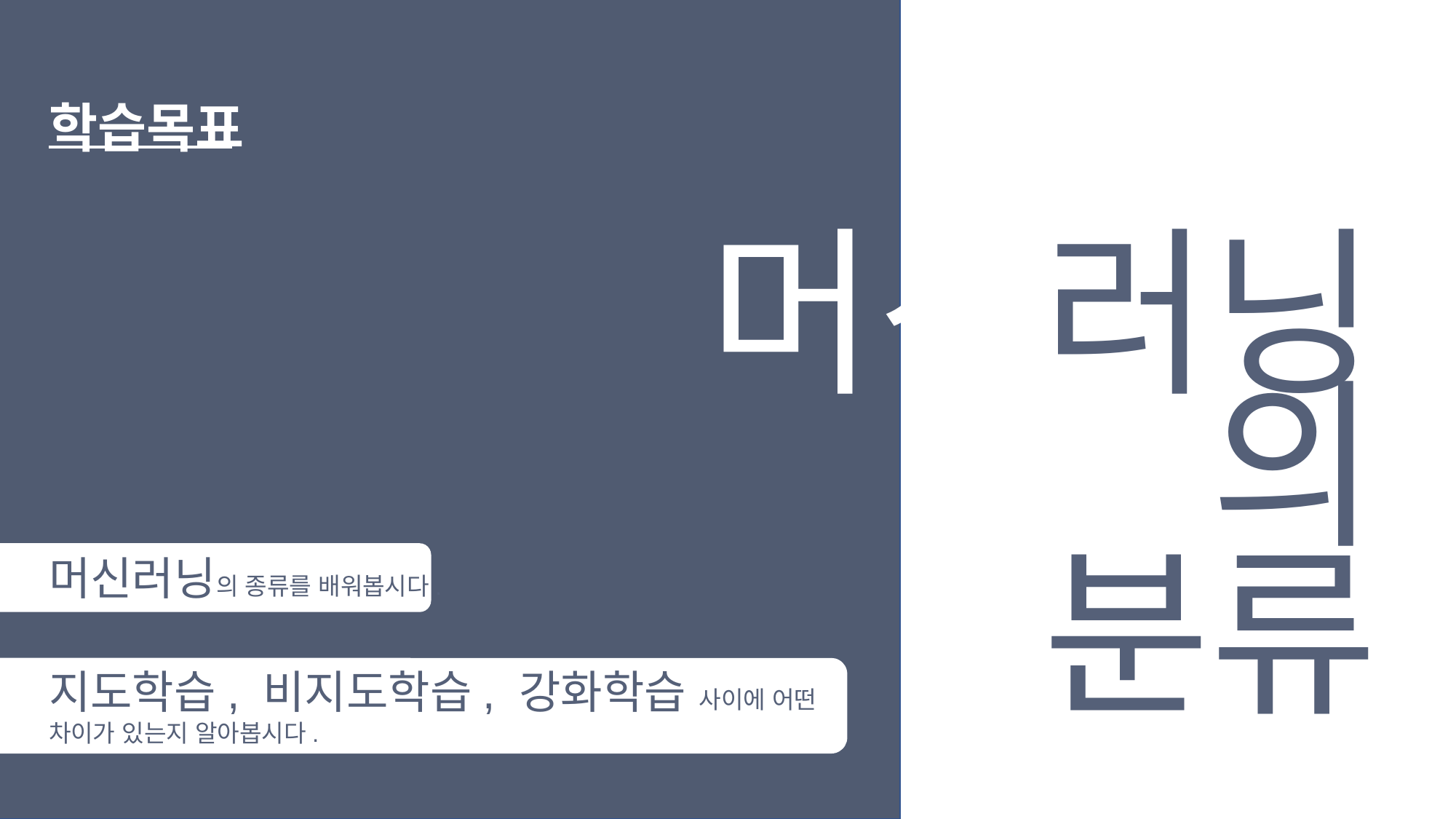

학습목표
머신러닝의
분류

머신러닝의 종류를 배워봅시다.

지도학습, 비지도학습, 강화학습 사이에 어떤 차이가 있는지 알아봅시다.